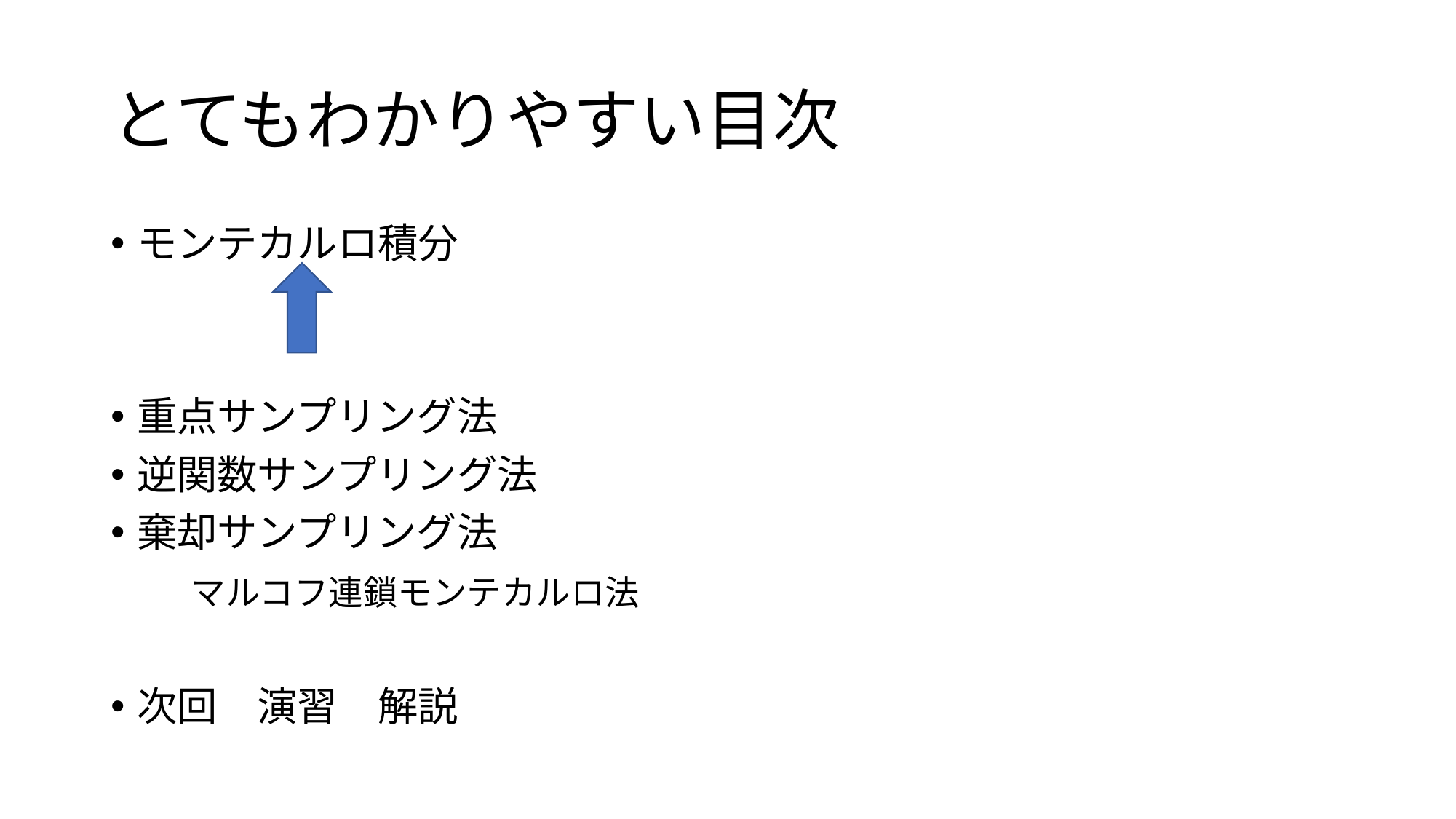

# とてもわかりやすい目次
モンテカルロ積分

重点サンプリング法
逆関数サンプリング法
棄却サンプリング法
　　マルコフ連鎖モンテカルロ法

次回　演習　解説